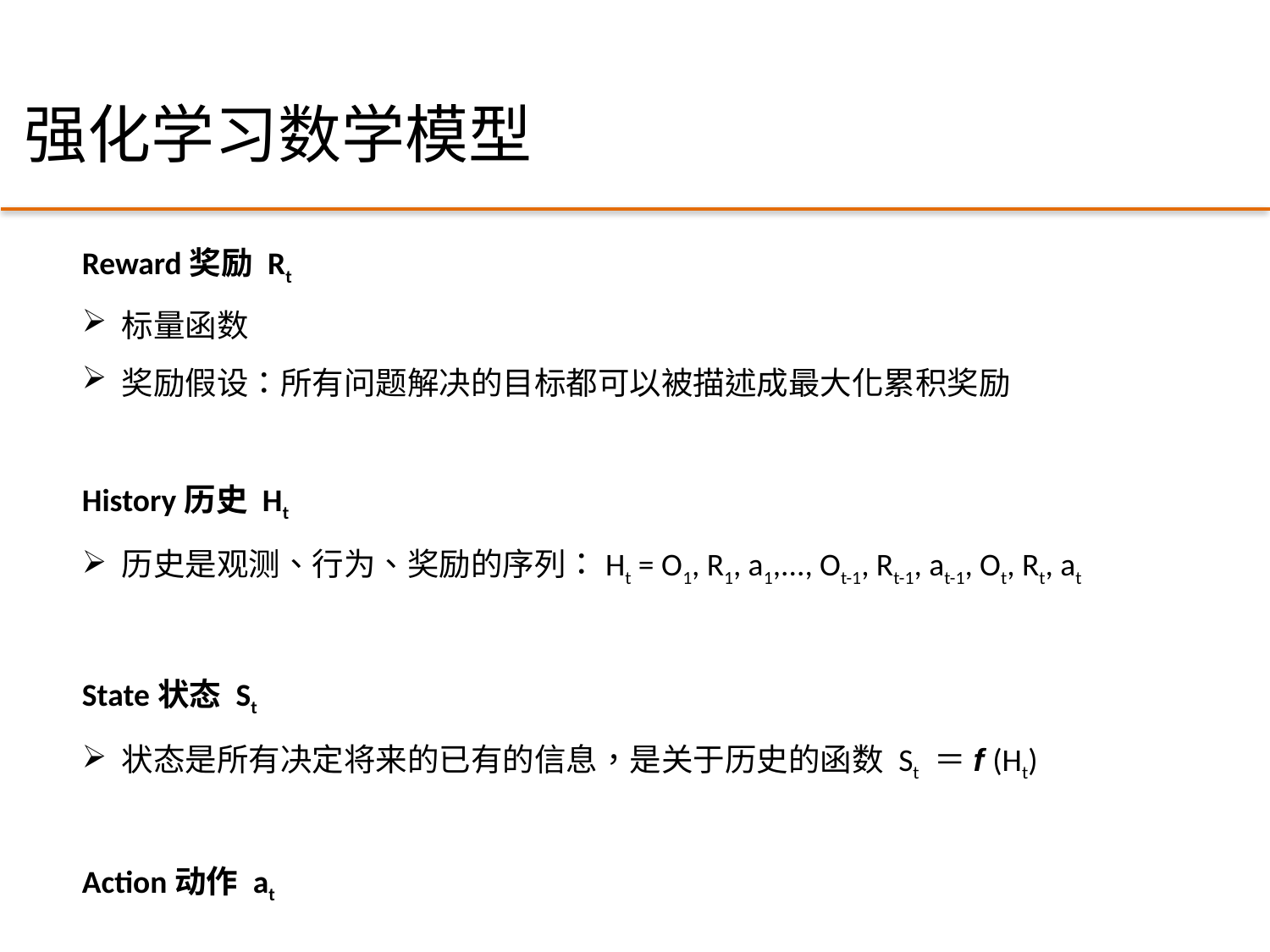

# 强化学习数学模型
Reward奖励 Rt
标量函数
奖励假设：所有问题解决的目标都可以被描述成最大化累积奖励

History历史 Ht
历史是观测、行为、奖励的序列：Ht = O1, R1, a1,..., Ot-1, Rt-1, at-1, Ot, Rt, at

State状态 St
状态是所有决定将来的已有的信息，是关于历史的函数 St ＝f (Ht)

Action动作 at